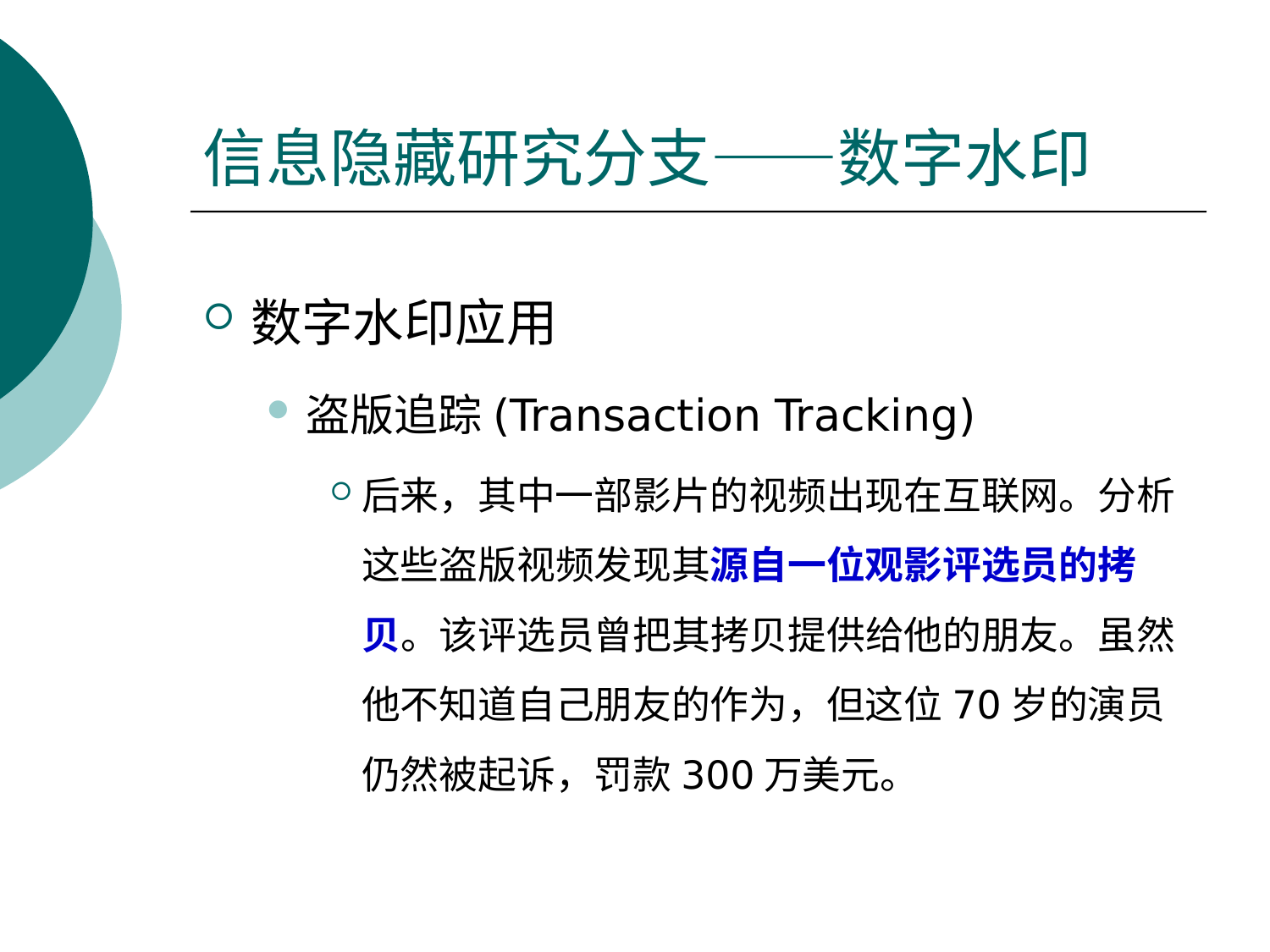

# 信息隐藏研究分支——数字水印
数字水印应用
盗版追踪(Transaction Tracking)
后来，其中一部影片的视频出现在互联网。分析这些盗版视频发现其源自一位观影评选员的拷贝。该评选员曾把其拷贝提供给他的朋友。虽然他不知道自己朋友的作为，但这位70岁的演员仍然被起诉，罚款300万美元。